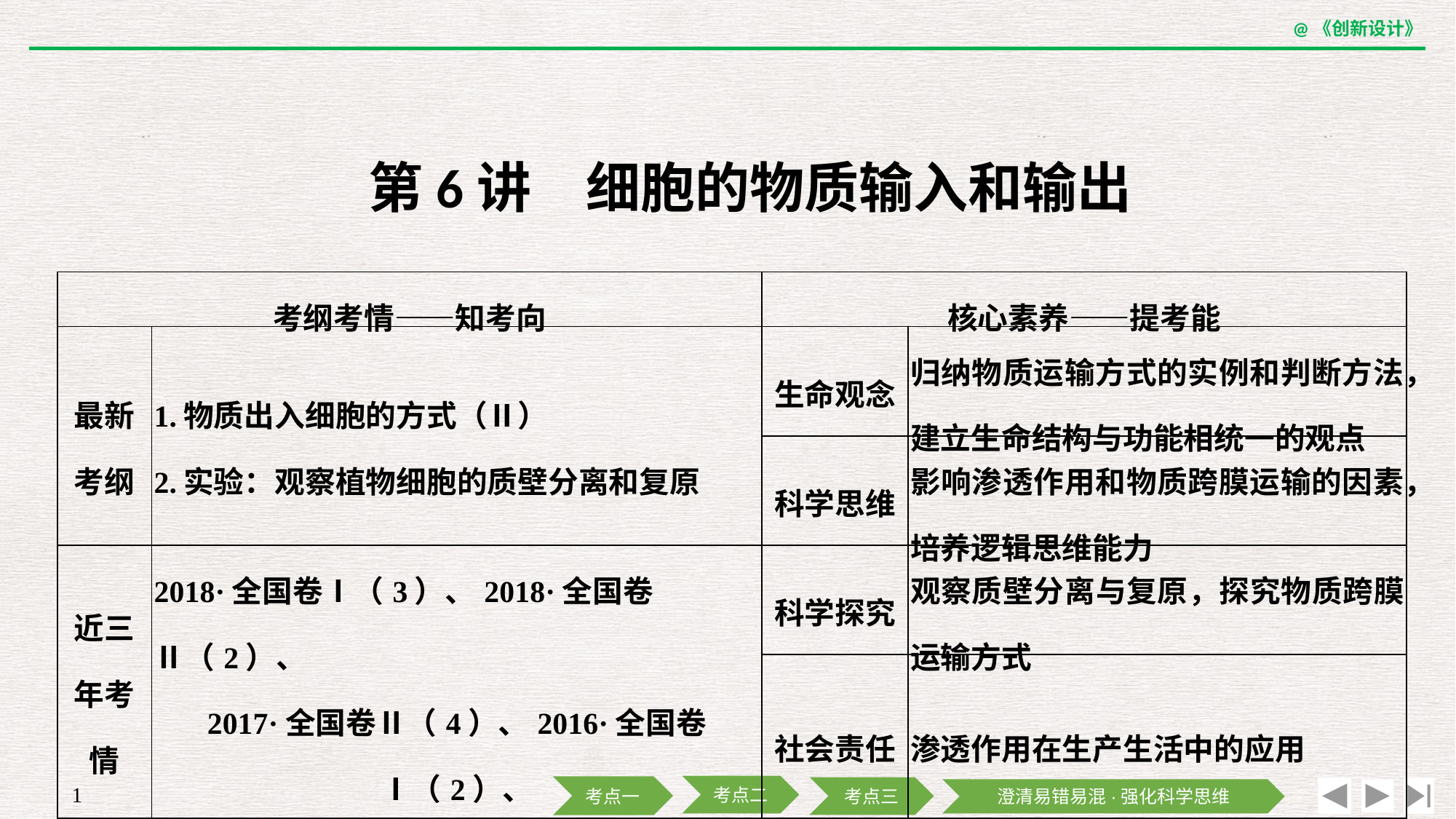

第6讲　细胞的物质输入和输出
| 考纲考情——知考向 |  | 核心素养——提考能 |  |
| --- | --- | --- | --- |
| 最新考纲 | 1.物质出入细胞的方式（Ⅱ） 2.实验：观察植物细胞的质壁分离和复原 | 生命观念 | 归纳物质运输方式的实例和判断方法，建立生命结构与功能相统一的观点 |
|  |  | 科学思维 | 影响渗透作用和物质跨膜运输的因素，培养逻辑思维能力 |
| 近三年考情 | 2018·全国卷Ⅰ（3）、2018·全国卷Ⅱ（2）、 2017·全国卷Ⅱ（4）、2016·全国卷Ⅰ（2）、 2016·全国卷Ⅲ（1） | 科学探究 | 观察质壁分离与复原，探究物质跨膜运输方式 |
|  |  | 社会责任 | 渗透作用在生产生活中的应用 |